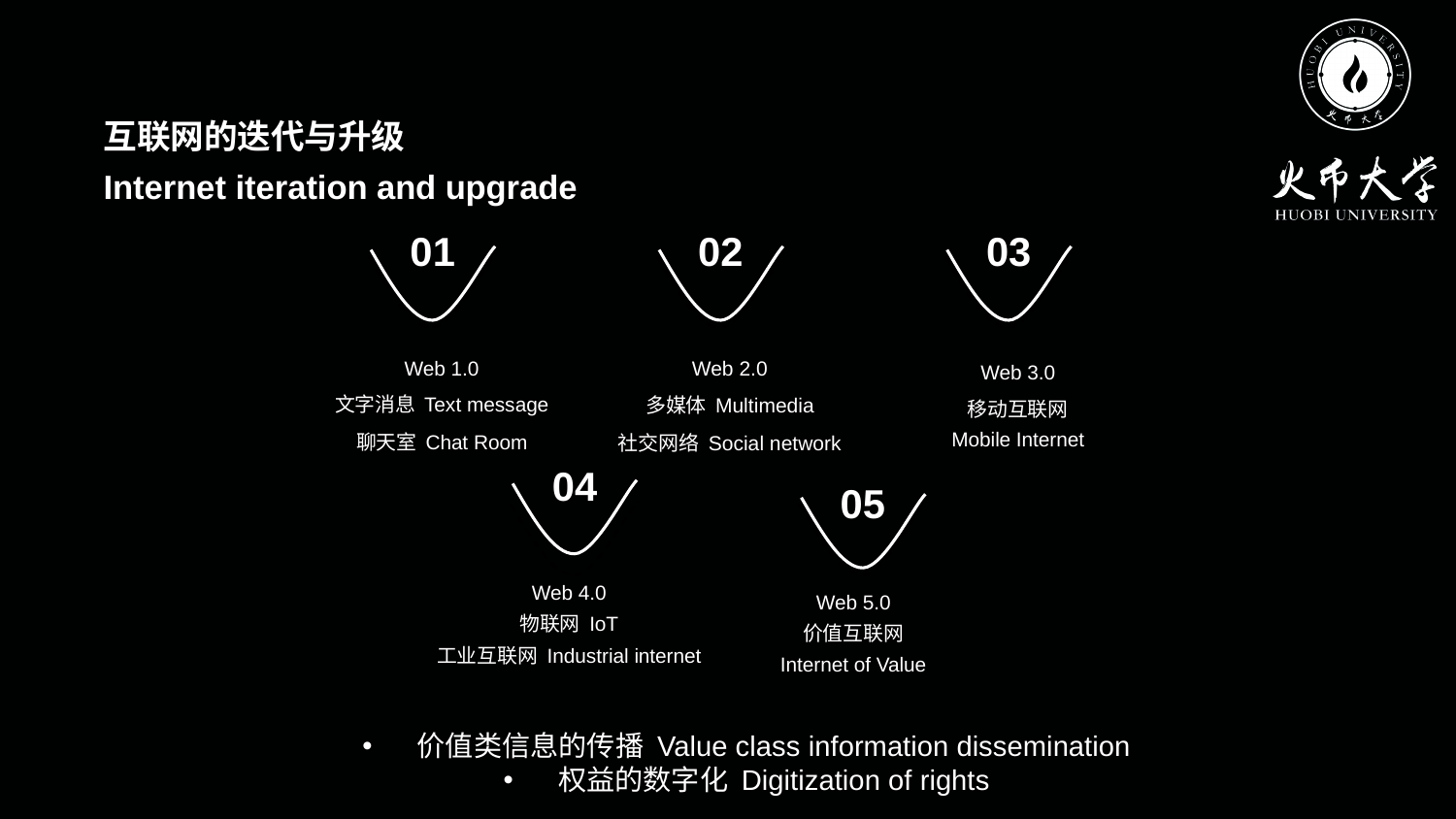

互联网的迭代与升级
Internet iteration and upgrade
01
02
03

Web 1.0
文字消息 Text message
聊天室 Chat Room
Web 2.0
多媒体 Multimedia
社交网络 Social network
Web 3.0
移动互联网
Mobile Internet
04
05

Web 4.0
物联网 IoT
工业互联网 Industrial internet
Web 5.0
价值互联网
Internet of Value
价值类信息的传播 Value class information dissemination
权益的数字化 Digitization of rights